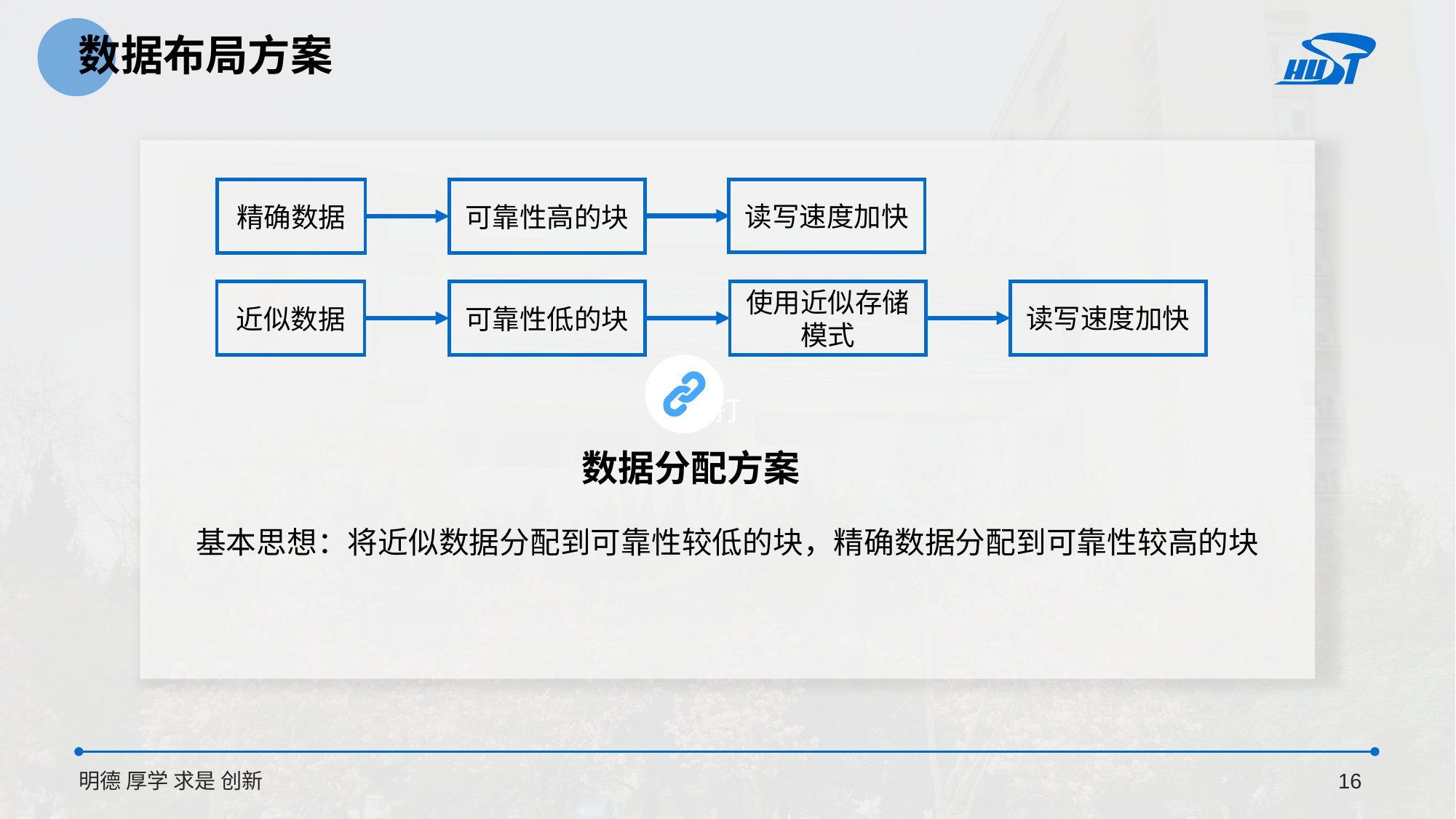

数据布局方案
打
读写速度加快
精确数据
可靠性高的块
使用近似存储模式
读写速度加快
近似数据
可靠性低的块
·

数据分配方案
基本思想：将近似数据分配到可靠性较低的块，精确数据分配到可靠性较高的块